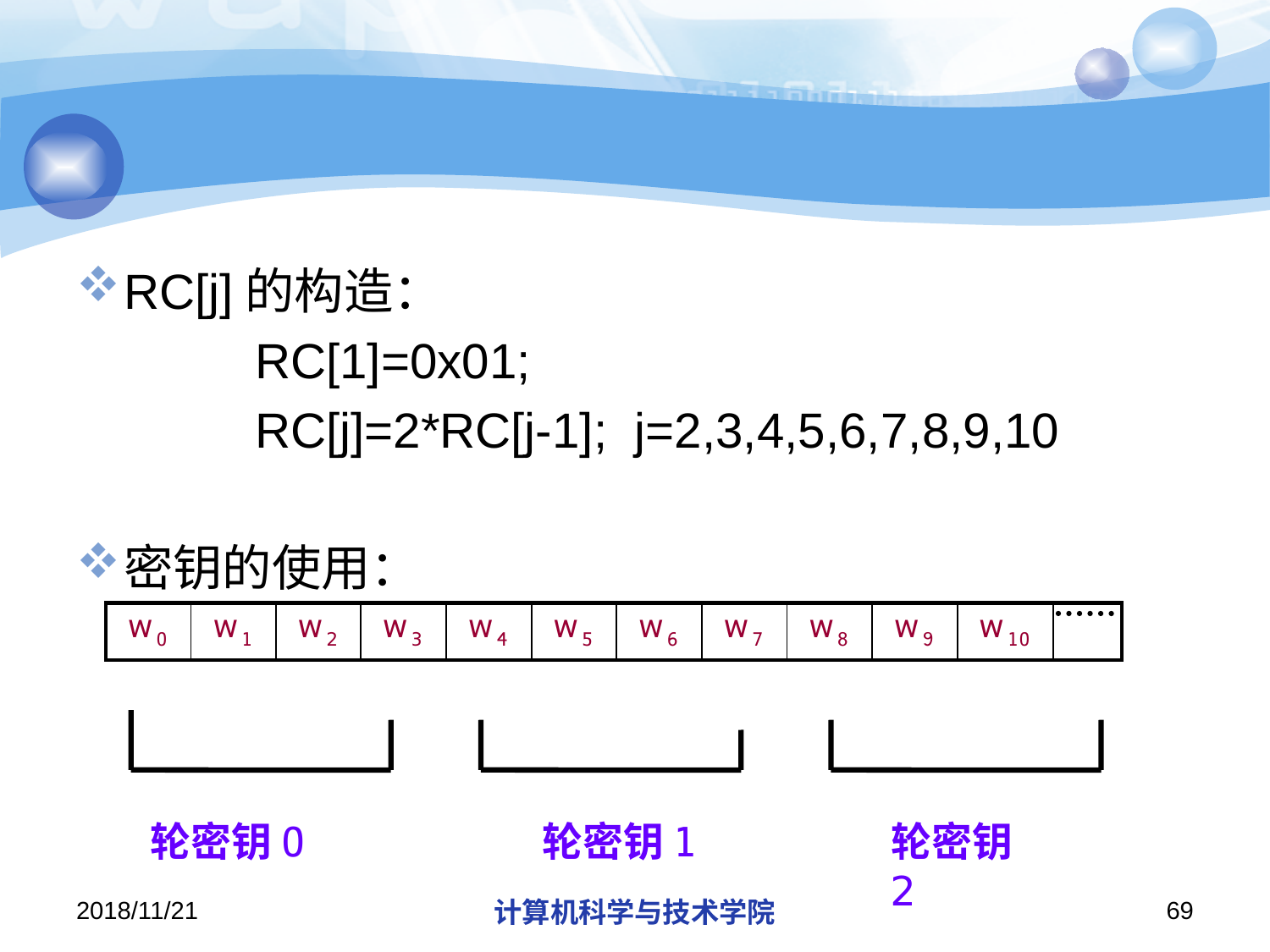

#
RC[j]的构造：
             RC[1]=0x01;
             RC[j]=2*RC[j-1];  j=2,3,4,5,6,7,8,9,10

密钥的使用：
| w0 | w1 | w2 | w3 | w4 | w5 | w6 | w7 | w8 | w9 | w10 |  |
| --- | --- | --- | --- | --- | --- | --- | --- | --- | --- | --- | --- |

轮密钥0
轮密钥1
轮密钥2
2018/11/21
计算机科学与技术学院
69